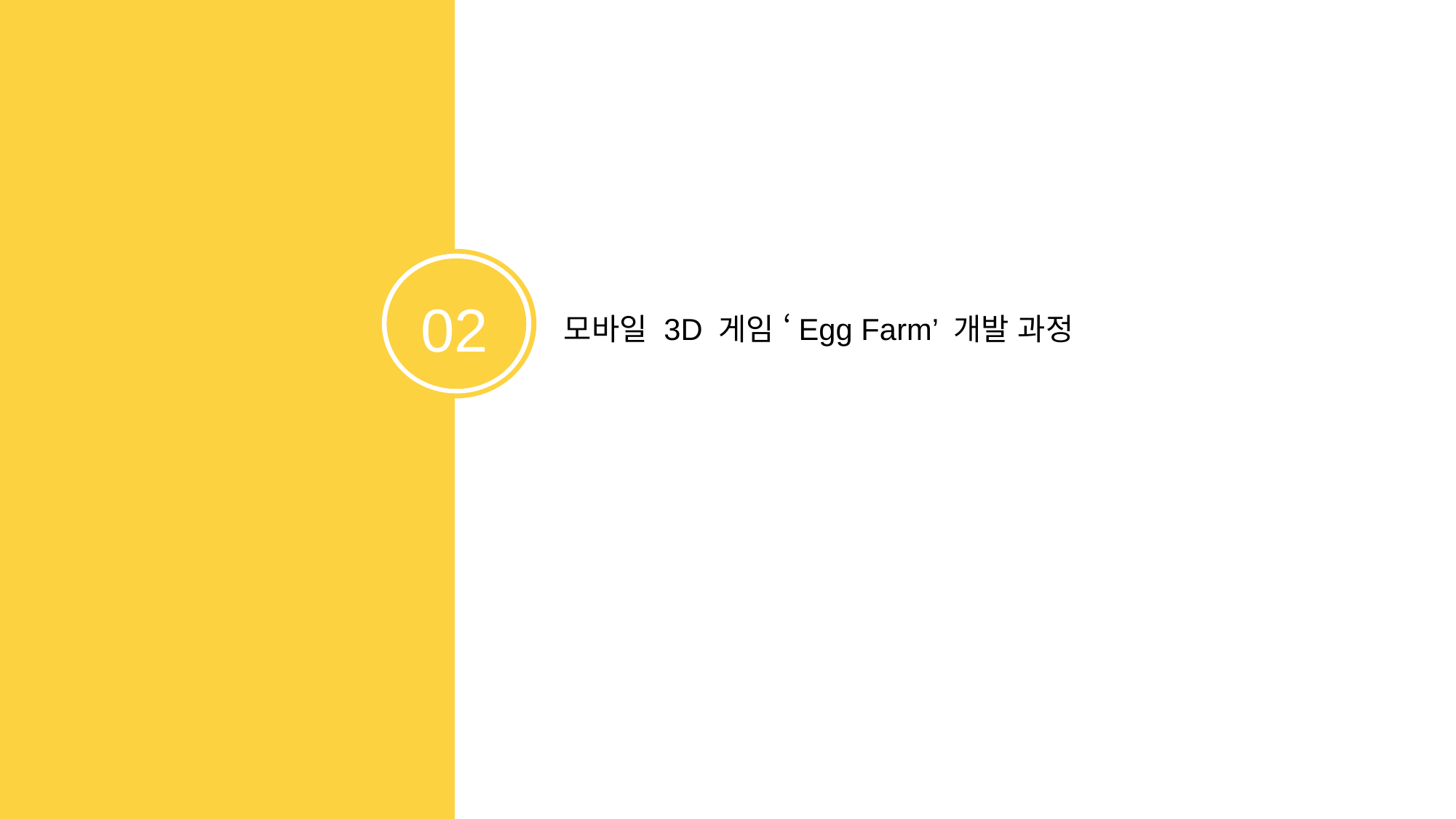

02
모바일 3D 게임 ‘Egg Farm’ 개발 과정